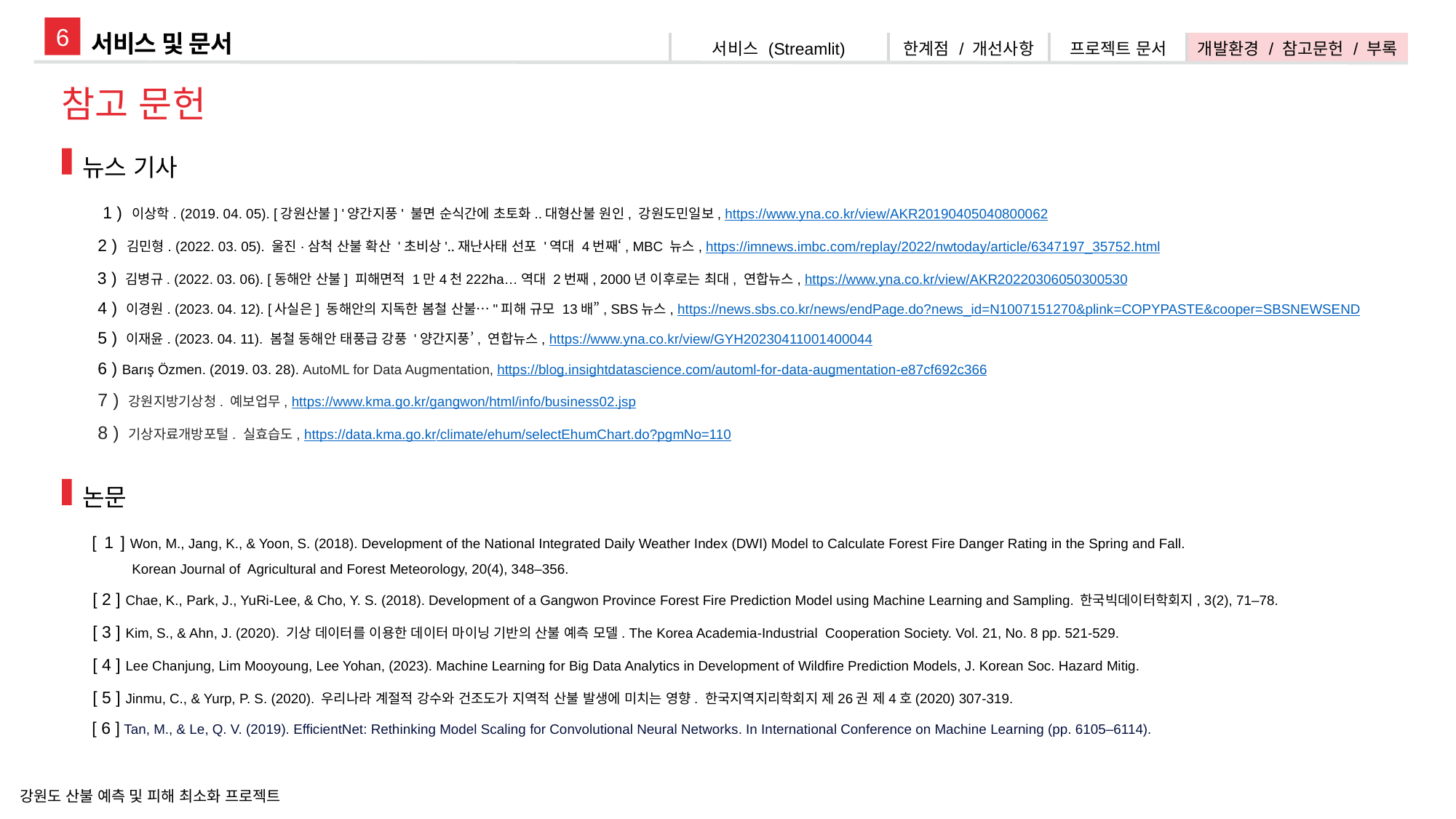

6
서비스 및 문서
| 서비스 (Streamlit) | 한계점 / 개선사항 | 프로젝트 문서 | 개발환경 / 참고문헌 / 부록 |
| --- | --- | --- | --- |
참고 문헌
뉴스 기사

    1 ) 이상학. (2019. 04. 05). [강원산불] '양간지풍' 불면 순식간에 초토화..대형산불 원인, 강원도민일보, https://www.yna.co.kr/view/AKR20190405040800062
   2 ) 김민형. (2022. 03. 05). 울진·삼척 산불 확산 '초비상'‥재난사태 선포 '역대 4번째‘, MBC 뉴스, https://imnews.imbc.com/replay/2022/nwtoday/article/6347197_35752.html
   3 ) 김병규. (2022. 03. 06). [동해안 산불] 피해면적 1만4천222ha…역대 2번째, 2000년 이후로는 최대, 연합뉴스, https://www.yna.co.kr/view/AKR20220306050300530
    4 ) 이경원. (2023. 04. 12). [사실은] 동해안의 지독한 봄철 산불…"피해 규모 13배”, SBS뉴스, https://news.sbs.co.kr/news/endPage.do?news_id=N1007151270&plink=COPYPASTE&cooper=SBSNEWSEND
    5 ) 이재윤. (2023. 04. 11). 봄철 동해안 태풍급 강풍 '양간지풍’, 연합뉴스, https://www.yna.co.kr/view/GYH20230411001400044
    6 ) Barış Özmen. (2019. 03. 28). AutoML for Data Augmentation, https://blog.insightdatascience.com/automl-for-data-augmentation-e87cf692c366
    7 ) 강원지방기상청. 예보업무, https://www.kma.go.kr/gangwon/html/info/business02.jsp
    8 ) 기상자료개방포털. 실효습도, https://data.kma.go.kr/climate/ehum/selectEhumChart.do?pgmNo=110

논문

  [      1                   ] Won, M., Jang, K., & Yoon, S. (2018). Development of the National Integrated Daily Weather Index (DWI) Model to Calculate Forest Fire Danger Rating in the Spring and Fall.
             Korean Journal of  Agricultural and Forest Meteorology, 20(4), 348–356.
  [ 2 ] Chae, K., Park, J., YuRi-Lee, & Cho, Y. S. (2018). Development of a Gangwon Province Forest Fire Prediction Model using Machine Learning and Sampling. 한국빅데이터학회지, 3(2), 71–78.
  [ 3 ] Kim, S., & Ahn, J. (2020). 기상 데이터를 이용한 데이터 마이닝 기반의 산불 예측 모델. The Korea Academia-Industrial  Cooperation Society. Vol. 21, No. 8 pp. 521-529.
  [ 4 ] Lee Chanjung, Lim Mooyoung, Lee Yohan, (2023). Machine Learning for Big Data Analytics in Development of Wildfire Prediction Models, J. Korean Soc. Hazard Mitig.
  [ 5 ] Jinmu, C., & Yurp, P. S. (2020). 우리나라 계절적 강수와 건조도가 지역적 산불 발생에 미치는 영향. 한국지역지리학회지 제26권 제4호(2020) 307-319.
    [ 6 ] Tan, M., & Le, Q. V. (2019). EfficientNet: Rethinking Model Scaling for Convolutional Neural Networks. In International Conference on Machine Learning (pp. 6105–6114).

강원도 산불 예측 및 피해 최소화 프로젝트